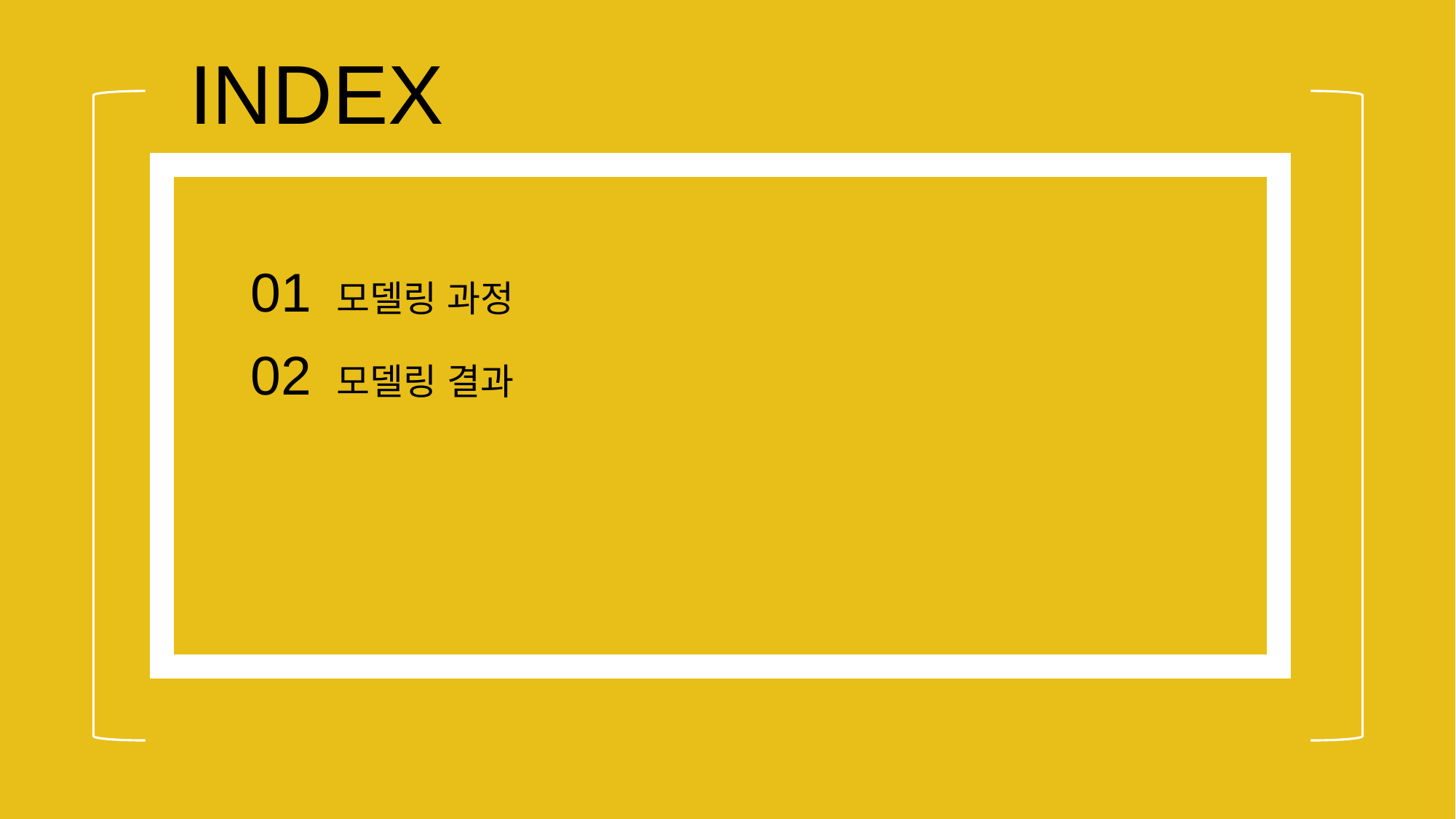

INDEX

01 모델링 과정
02 모델링 결과